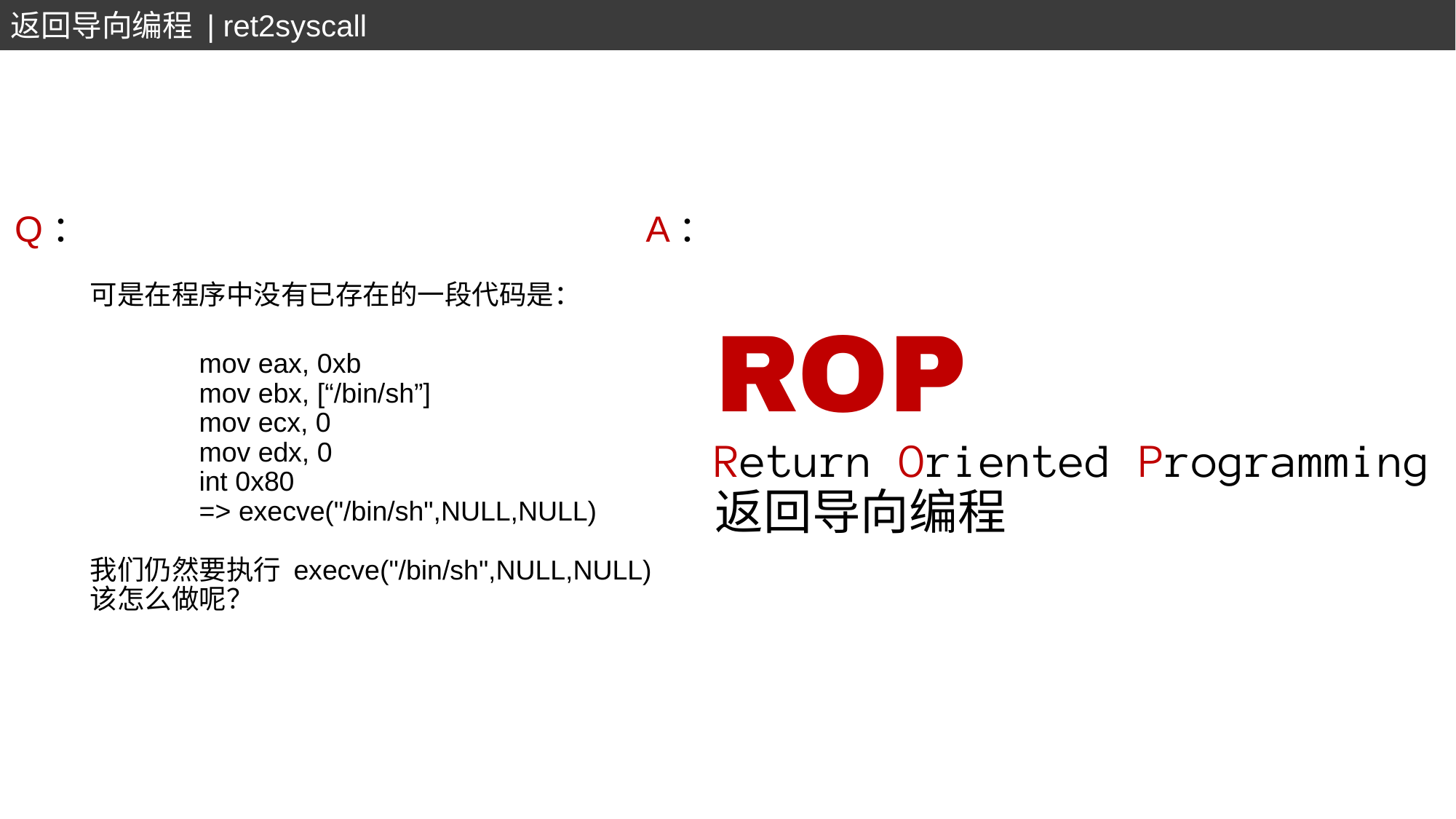

返回导向编程 | ret2syscall
Q：
A：
可是在程序中没有已存在的一段代码是：

	mov eax, 0xb
	mov ebx, [“/bin/sh”]
	mov ecx, 0
	mov edx, 0
	int 0x80
	=> execve("/bin/sh",NULL,NULL)

我们仍然要执行 execve("/bin/sh",NULL,NULL)
该怎么做呢？

ROP
Return Oriented Programming
返回导向编程